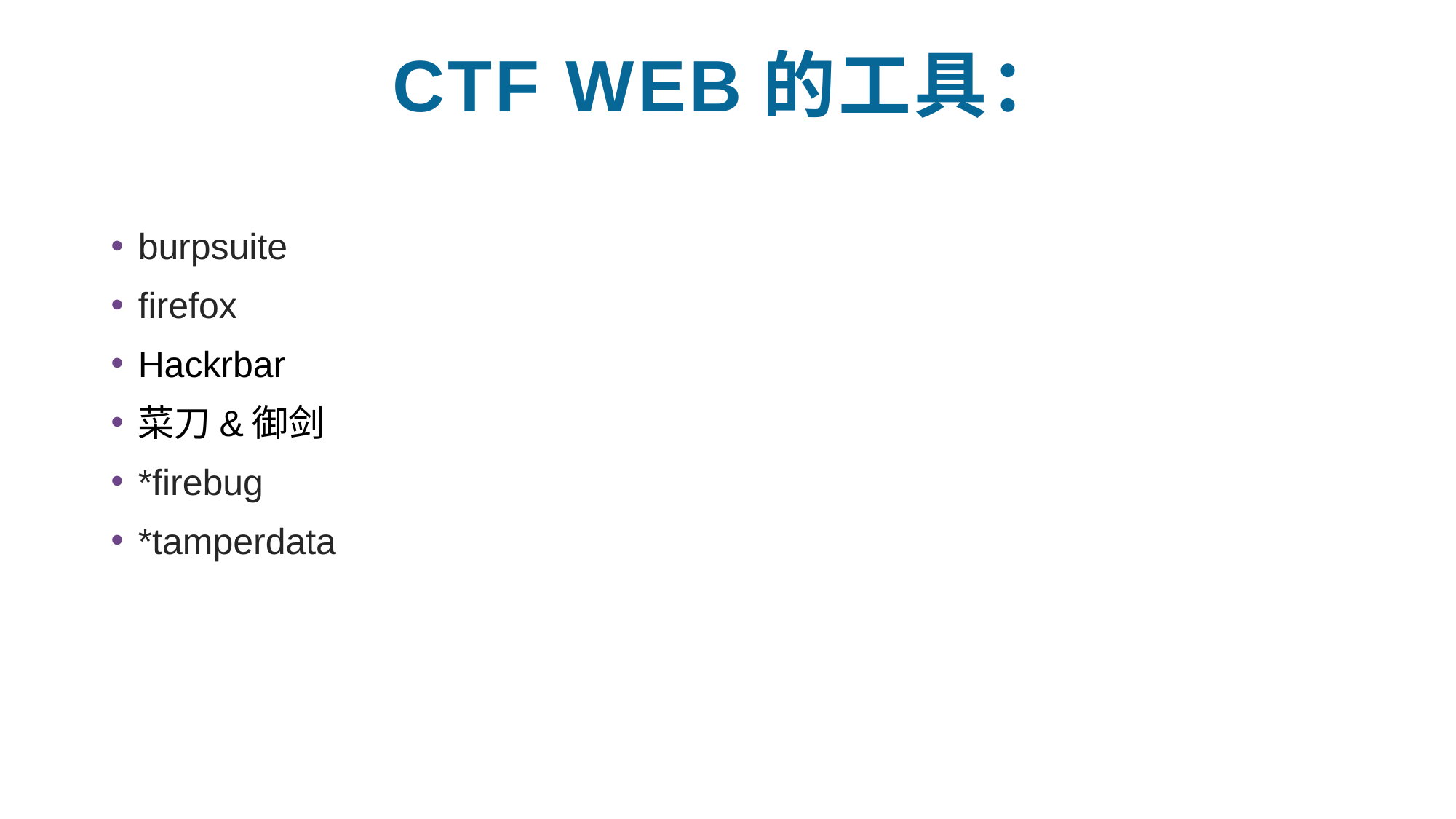

# CTF WEB的工具：

burpsuite
firefox
Hackrbar
菜刀&御剑
*firebug
*tamperdata